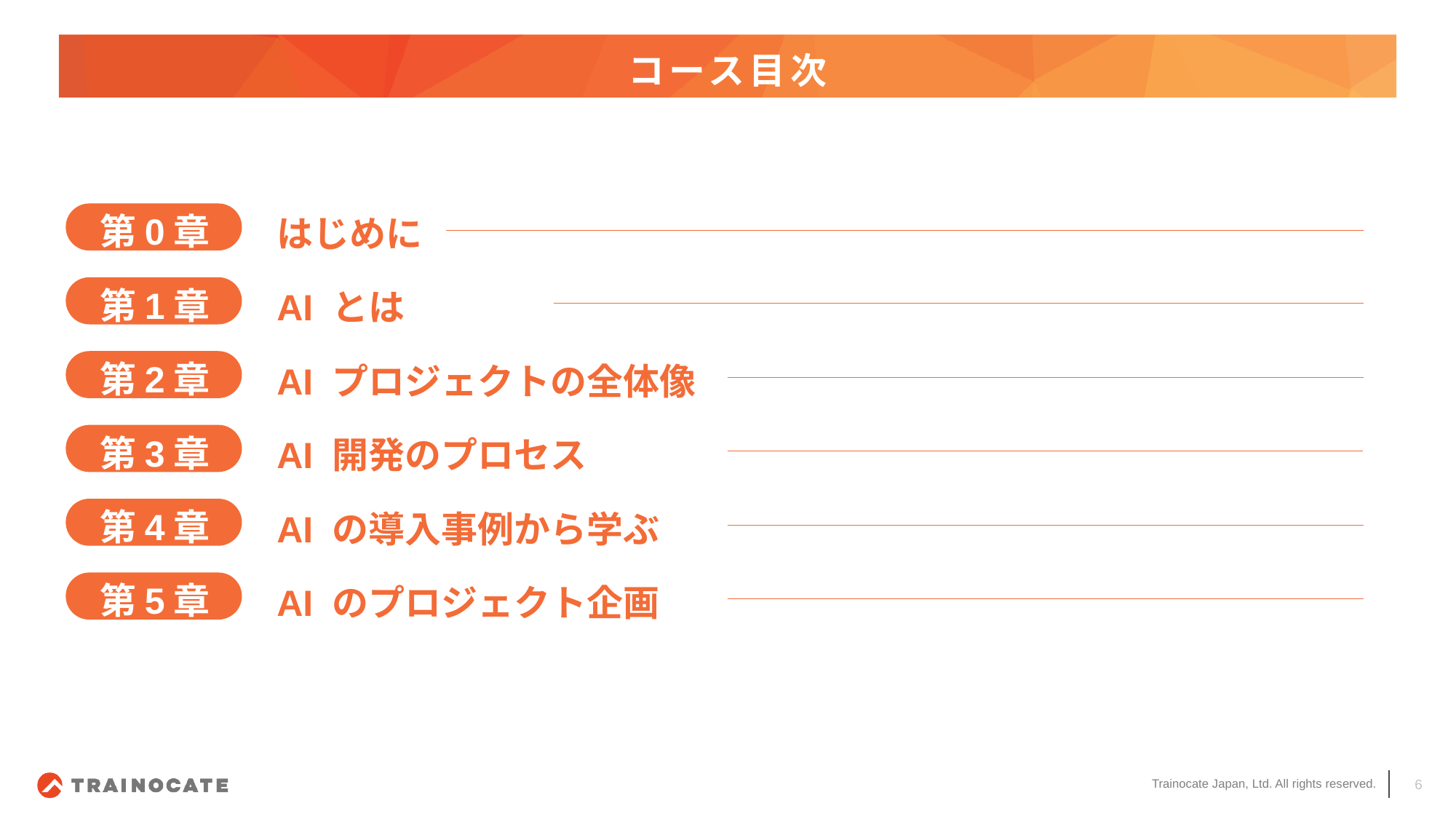

# コース目次
第0章
はじめに
第1章
AI とは
第2章
AI プロジェクトの全体像
第3章
AI 開発のプロセス
第4章
AI の導入事例から学ぶ
第5章
AI のプロジェクト企画
6